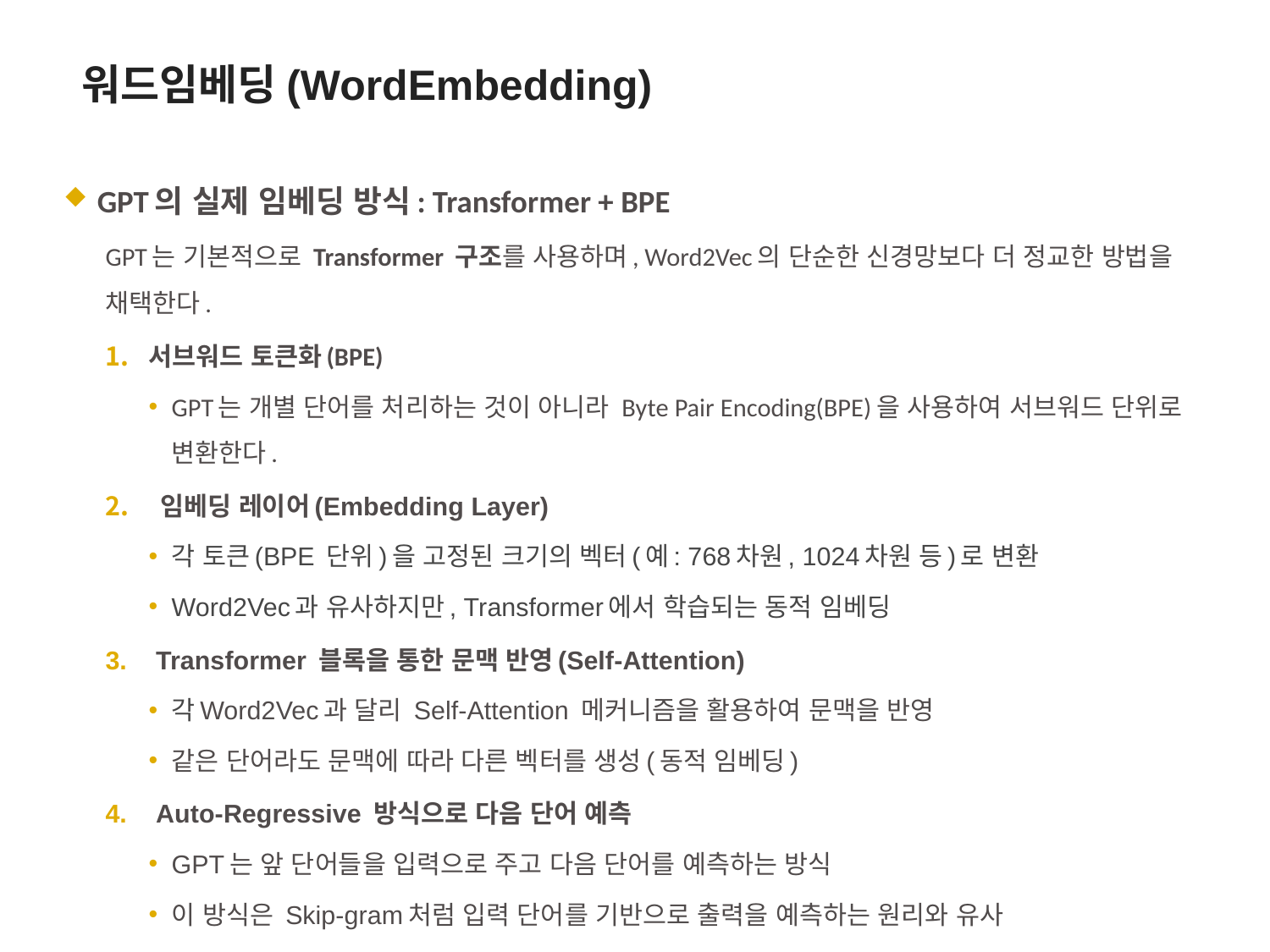

워드임베딩(WordEmbedding)
 GPT의 실제 임베딩 방식: Transformer + BPE
GPT는 기본적으로 Transformer 구조를 사용하며, Word2Vec의 단순한 신경망보다 더 정교한 방법을 채택한다.
서브워드 토큰화(BPE)
GPT는 개별 단어를 처리하는 것이 아니라 Byte Pair Encoding(BPE)을 사용하여 서브워드 단위로 변환한다.
 임베딩 레이어(Embedding Layer)
각 토큰(BPE 단위)을 고정된 크기의 벡터(예: 768차원, 1024차원 등)로 변환
Word2Vec과 유사하지만, Transformer에서 학습되는 동적 임베딩
 Transformer 블록을 통한 문맥 반영(Self-Attention)
각Word2Vec과 달리 Self-Attention 메커니즘을 활용하여 문맥을 반영
같은 단어라도 문맥에 따라 다른 벡터를 생성(동적 임베딩)
 Auto-Regressive 방식으로 다음 단어 예측
GPT는 앞 단어들을 입력으로 주고 다음 단어를 예측하는 방식
이 방식은 Skip-gram처럼 입력 단어를 기반으로 출력을 예측하는 원리와 유사